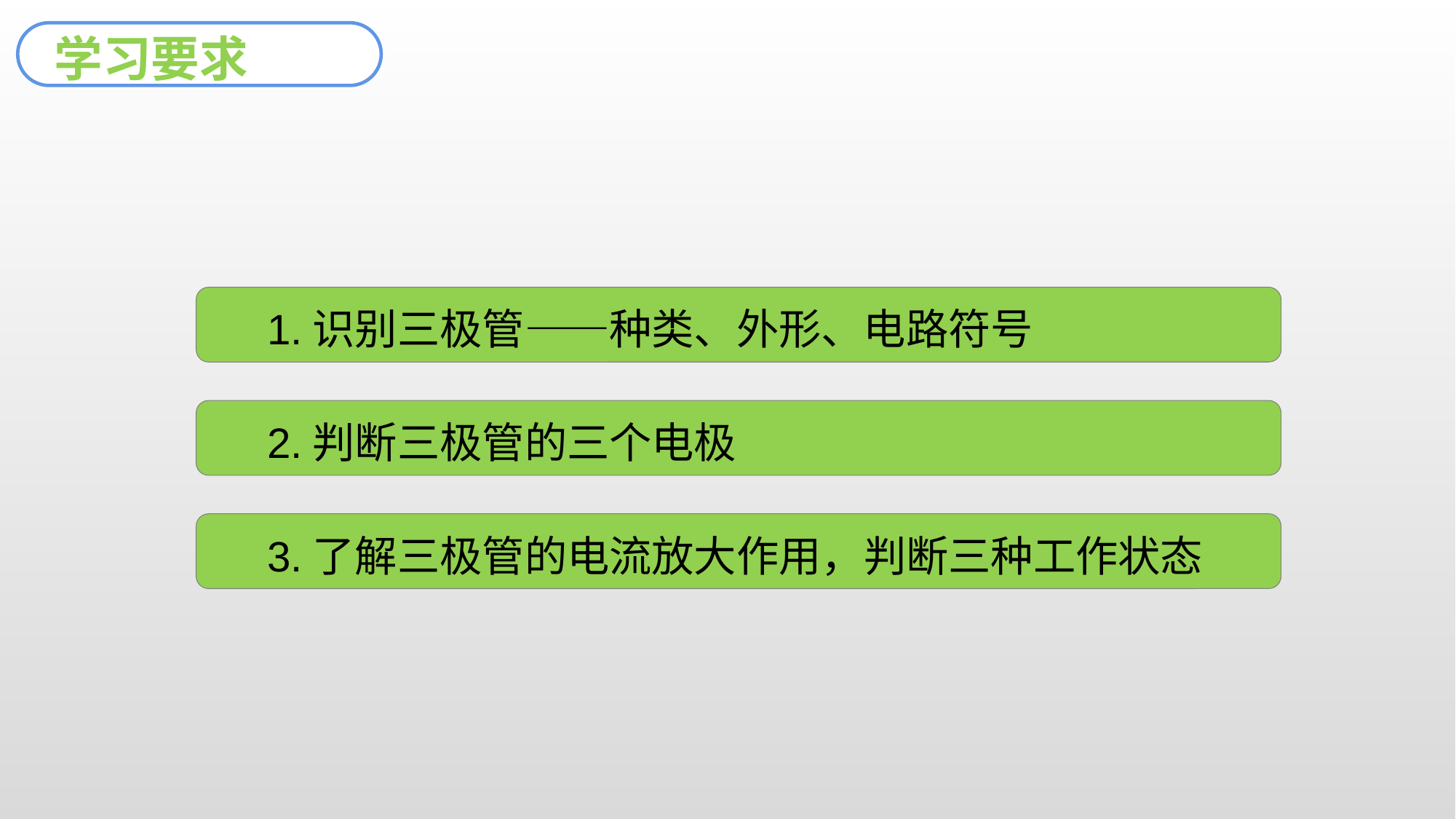

学习要求

1.识别三极管——种类、外形、电路符号

2.判断三极管的三个电极

3.了解三极管的电流放大作用，判断三种工作状态